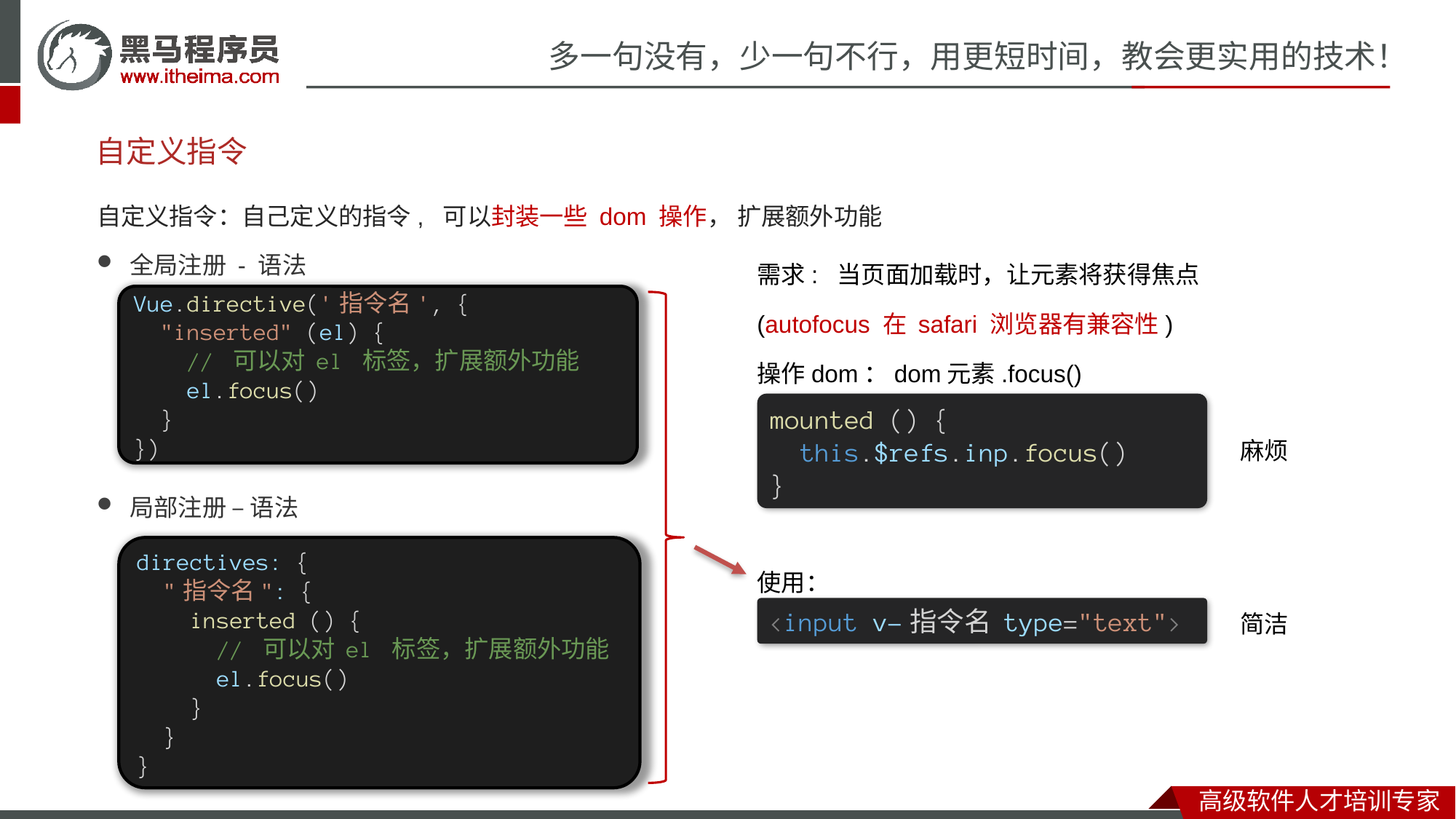

# 自定义指令
自定义指令：自己定义的指令,  可以封装一些 dom 操作， 扩展额外功能
全局注册 - 语法

局部注册 – 语法
需求:  当页面加载时，让元素将获得焦点
(autofocus 在 safari 浏览器有兼容性)
操作dom：dom元素.focus()
Vue.directive('指令名', {
  "inserted" (el) {
    // 可以对 el 标签，扩展额外功能
    el.focus()
  }
})

mounted () {
  this.$refs.inp.focus()
}
麻烦
directives: {
  "指令名": {
    inserted () {
      // 可以对 el 标签，扩展额外功能
      el.focus()
    }
  }
}
使用：
简洁
<input v-指令名 type="text">